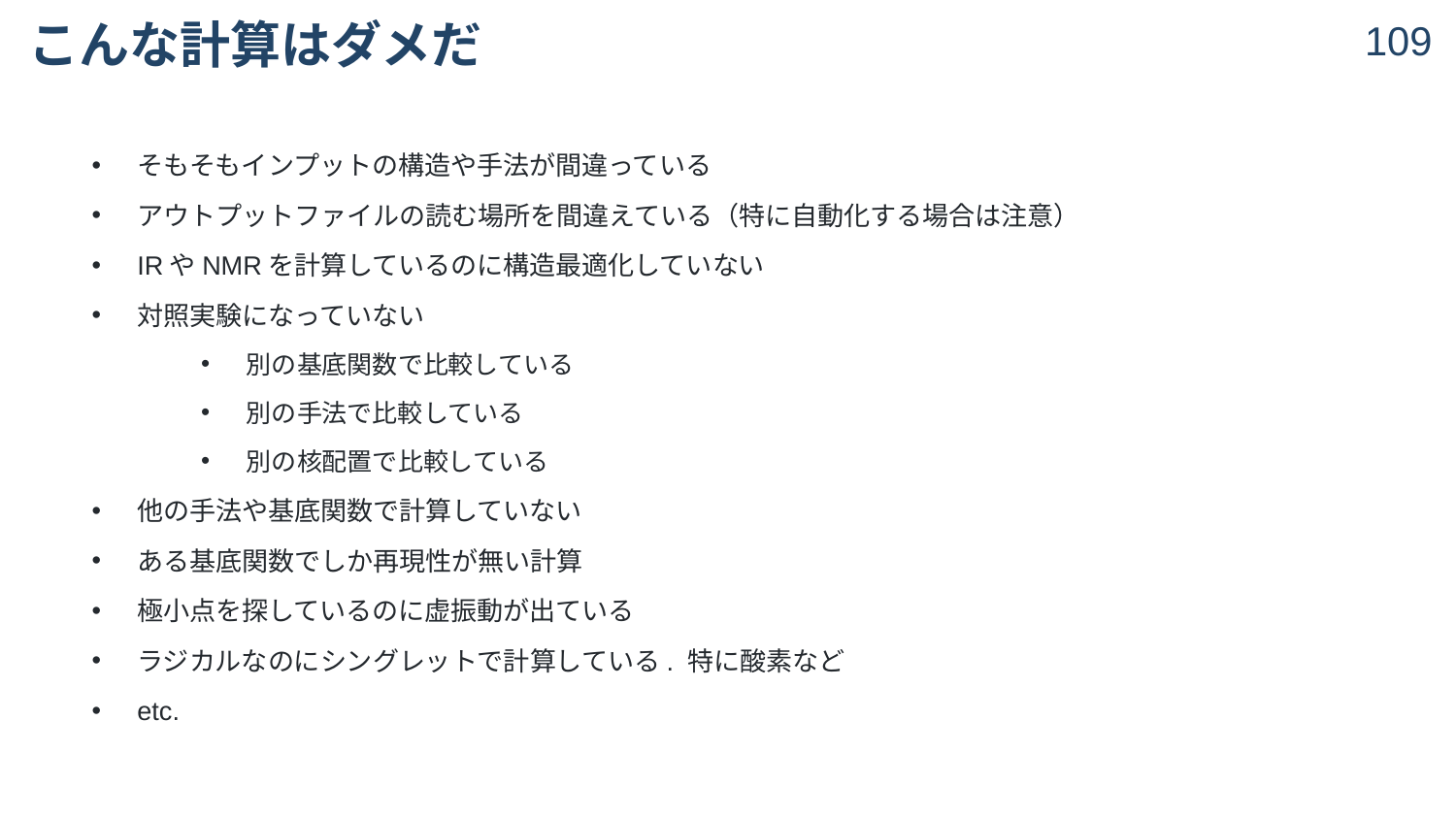

# こんな計算はダメだ
109
そもそもインプットの構造や手法が間違っている
アウトプットファイルの読む場所を間違えている（特に自動化する場合は注意）
IRやNMRを計算しているのに構造最適化していない
対照実験になっていない
別の基底関数で比較している
別の手法で比較している
別の核配置で比較している
他の手法や基底関数で計算していない
ある基底関数でしか再現性が無い計算
極小点を探しているのに虚振動が出ている
ラジカルなのにシングレットで計算している. 特に酸素など
etc.

© 2024 Shuhei Ohno